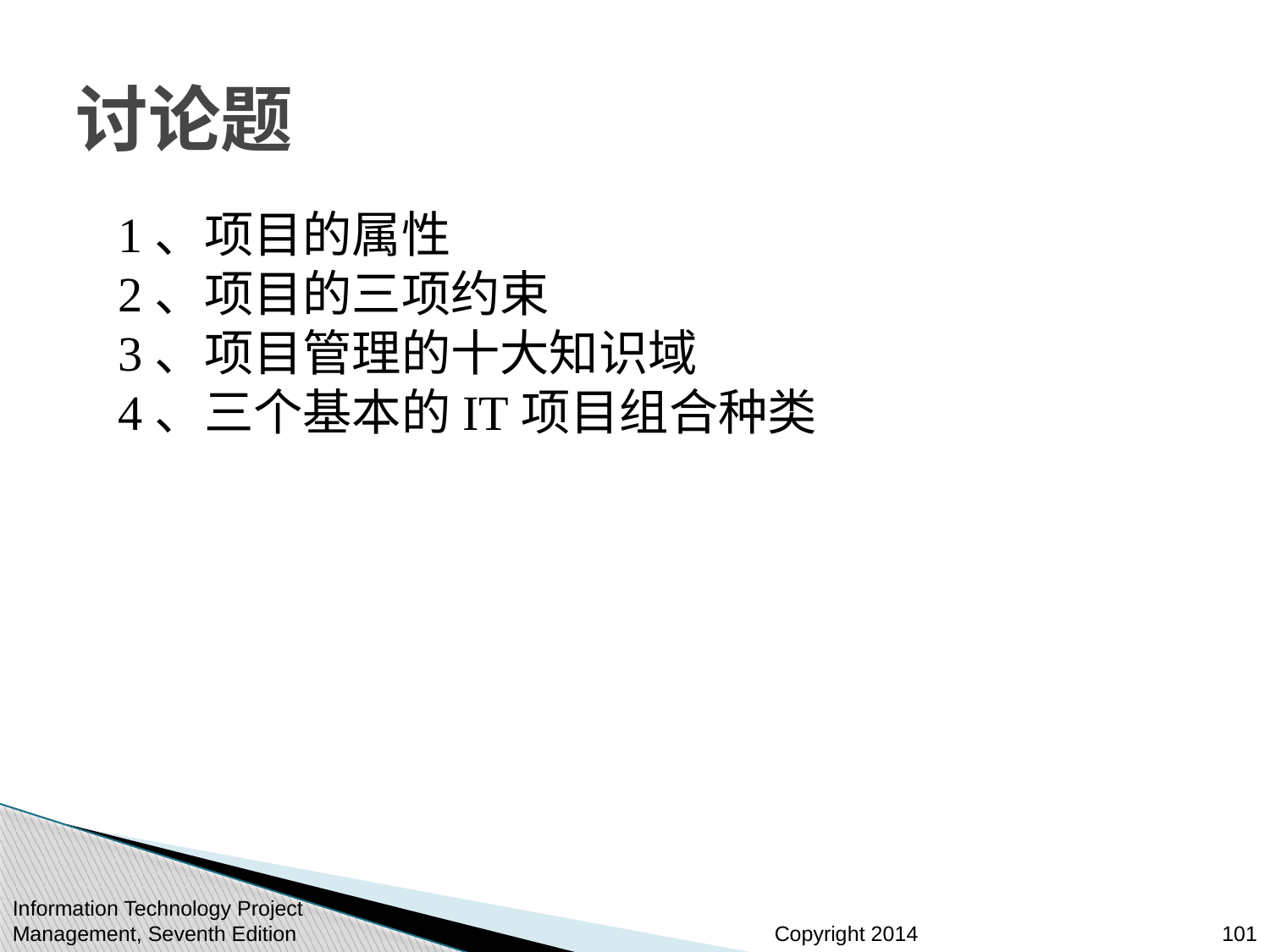

# 讨论题
1、项目的属性
2、项目的三项约束
3、项目管理的十大知识域
4、三个基本的IT项目组合种类
Information Technology Project Management, Seventh Edition
101